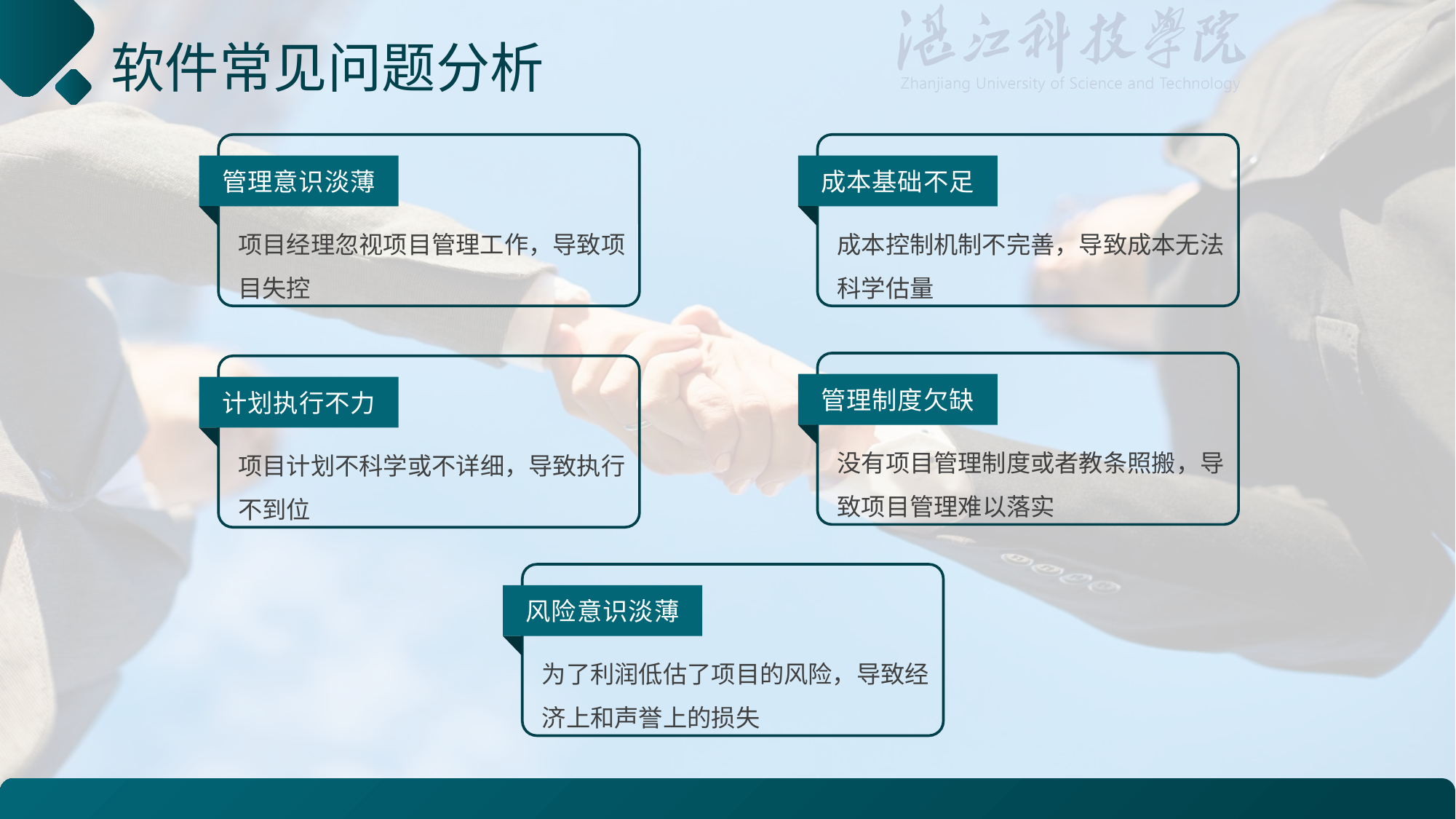

# 软件常见问题分析

管理意识淡薄

项目经理忽视项目管理工作，导致项目失控

成本基础不足

成本控制机制不完善，导致成本无法科学估量

管理制度欠缺

没有项目管理制度或者教条照搬，导致项目管理难以落实

计划执行不力

项目计划不科学或不详细，导致执行不到位

风险意识淡薄

为了利润低估了项目的风险，导致经济上和声誉上的损失